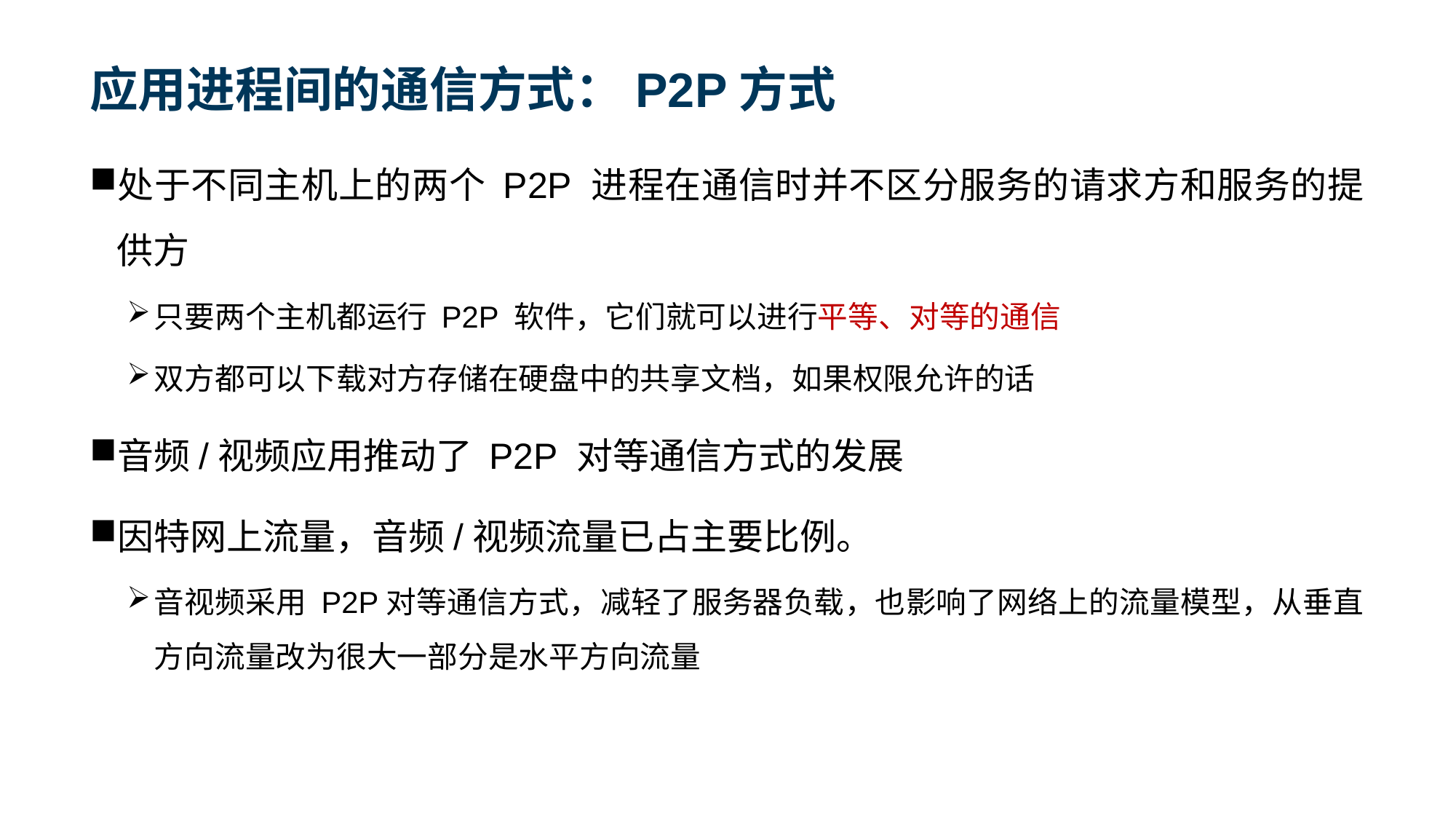

# 应用进程间的通信方式：P2P方式
处于不同主机上的两个 P2P 进程在通信时并不区分服务的请求方和服务的提供方
只要两个主机都运行 P2P 软件，它们就可以进行平等、对等的通信
双方都可以下载对方存储在硬盘中的共享文档，如果权限允许的话
音频/视频应用推动了 P2P 对等通信方式的发展
因特网上流量，音频/视频流量已占主要比例。
音视频采用 P2P对等通信方式，减轻了服务器负载，也影响了网络上的流量模型，从垂直方向流量改为很大一部分是水平方向流量